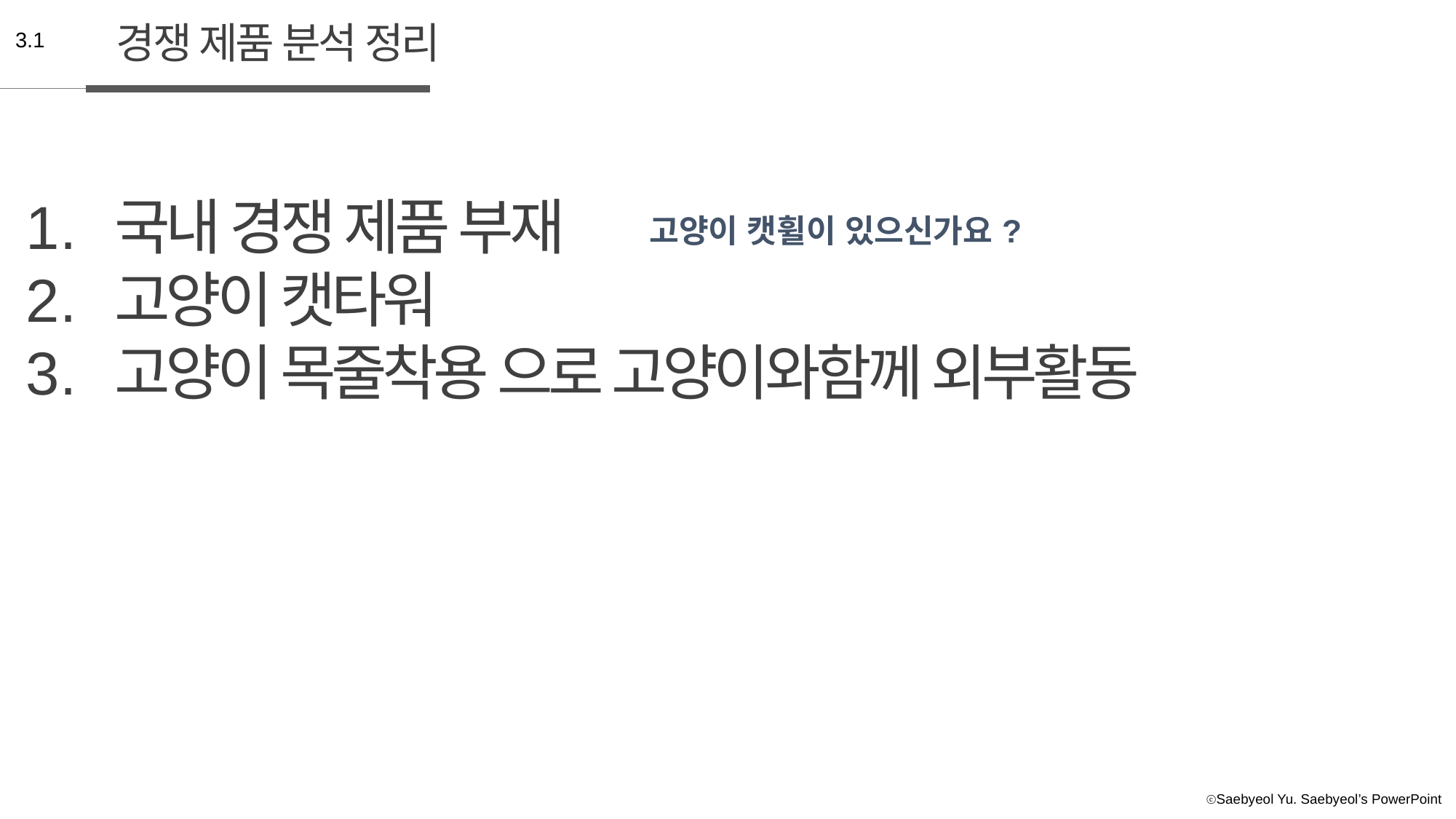

경쟁 제품 분석 정리
3.1
국내 경쟁 제품 부재
고양이 캣타워
고양이 목줄착용 으로 고양이와함께 외부활동

### Chart: 고양이 캣휠이 있으신가요?

| Category |
|---|